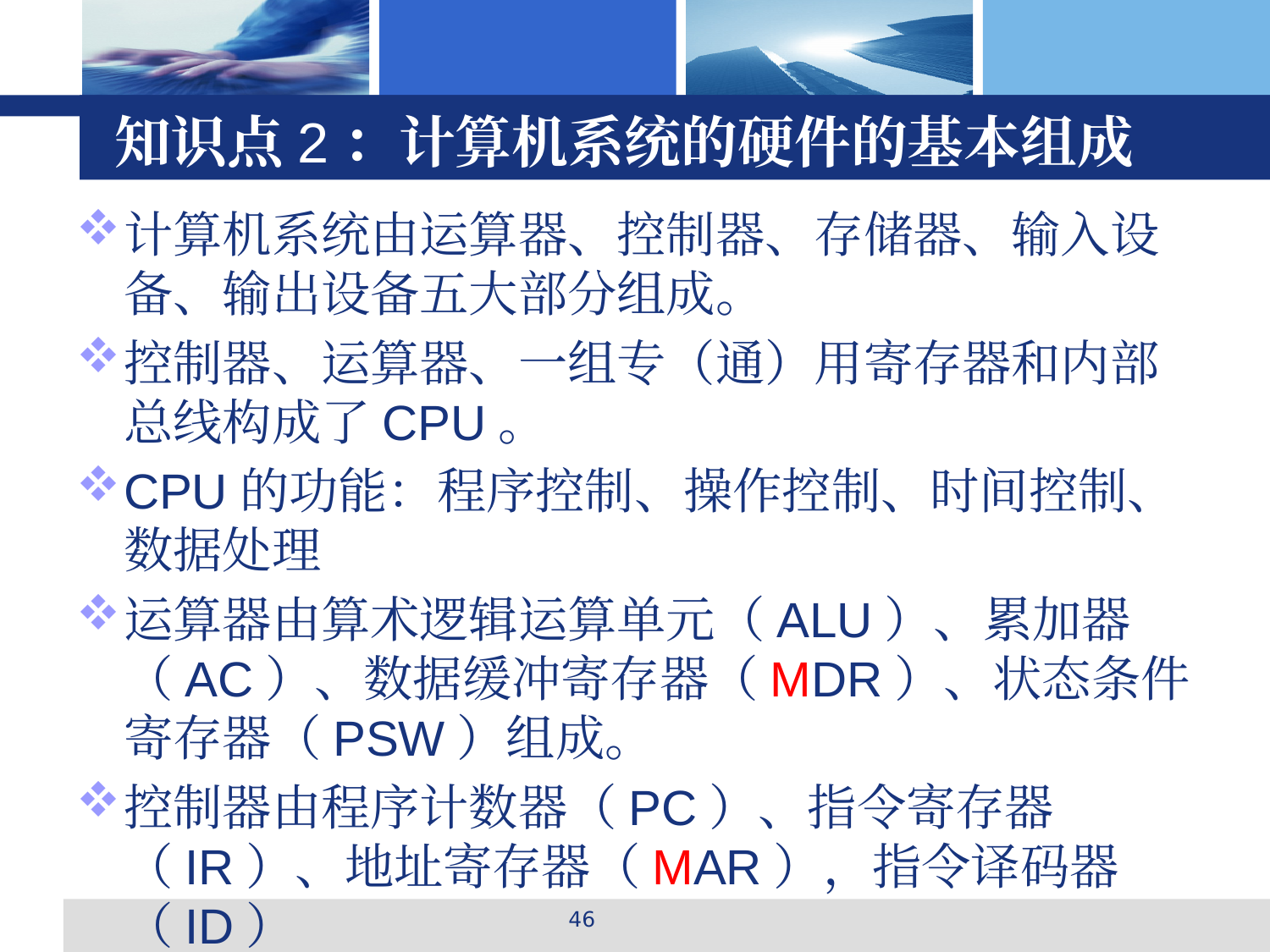

# 知识点2：计算机系统的硬件的基本组成
计算机系统由运算器、控制器、存储器、输入设备、输出设备五大部分组成。
控制器、运算器、一组专（通）用寄存器和内部总线构成了CPU。
CPU的功能：程序控制、操作控制、时间控制、数据处理
运算器由算术逻辑运算单元（ALU）、累加器（AC）、数据缓冲寄存器（MDR）、状态条件寄存器（PSW）组成。
控制器由程序计数器（PC）、指令寄存器（IR）、地址寄存器（MAR），指令译码器（ID）
46